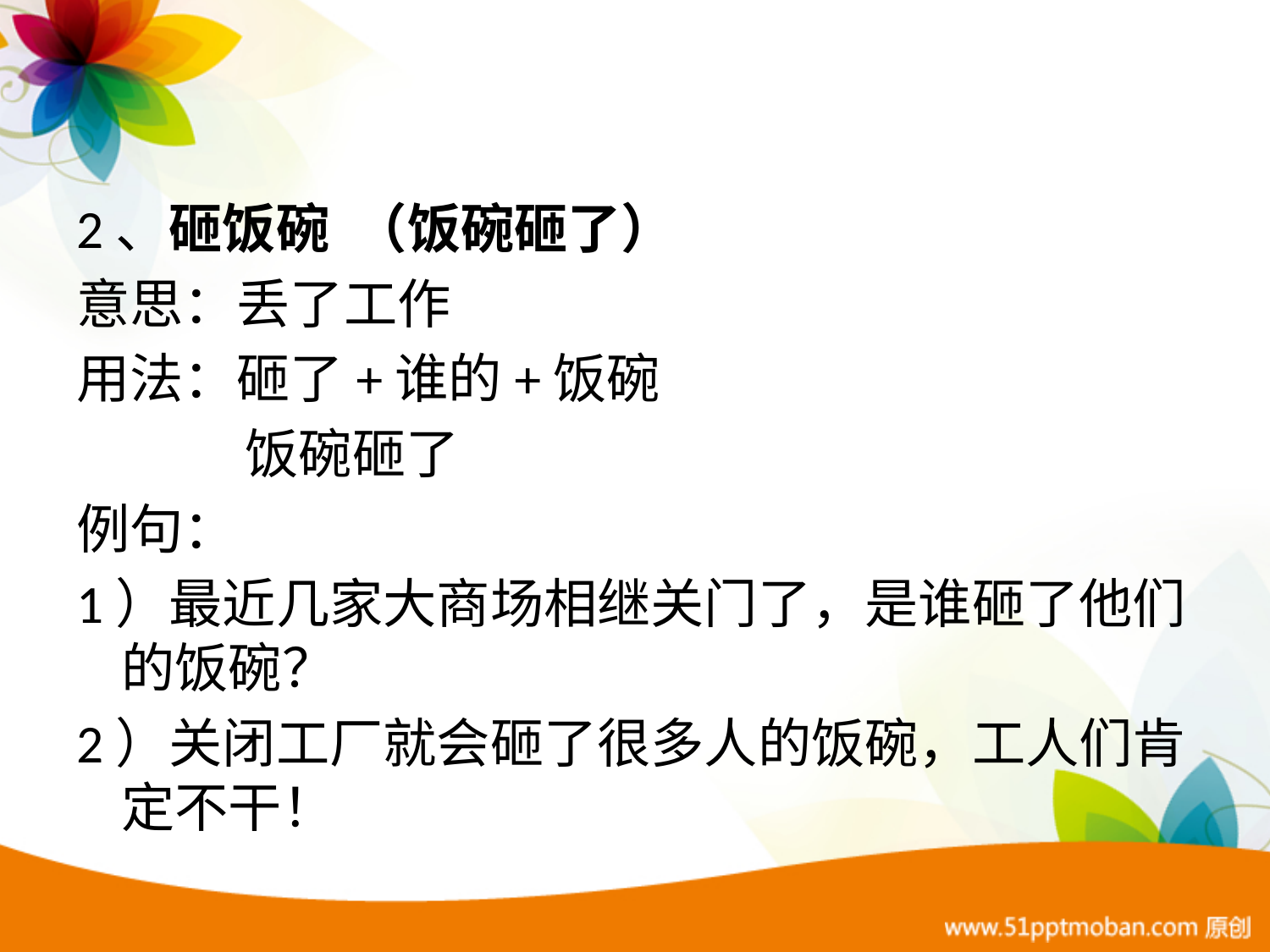

2、砸饭碗  （饭碗砸了）
意思：丢了工作
用法：砸了+谁的+饭碗
             饭碗砸了
例句：
1）最近几家大商场相继关门了，是谁砸了他们的饭碗？
2）关闭工厂就会砸了很多人的饭碗，工人们肯定不干！